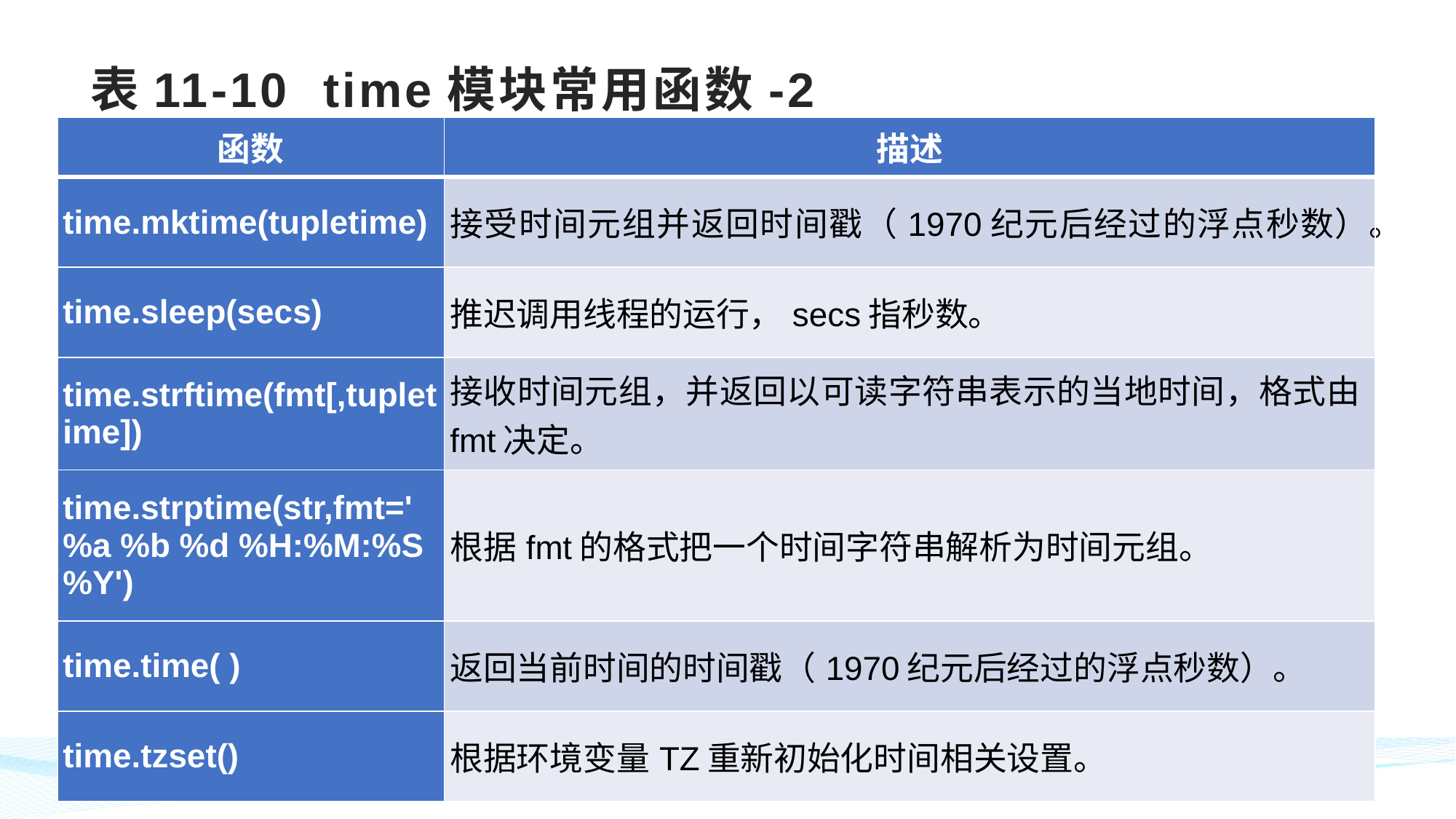

# 表11-10  time模块常用函数-2
| 函数 | 描述 |
| --- | --- |
| time.mktime(tupletime) | 接受时间元组并返回时间戳（1970纪元后经过的浮点秒数）。 |
| time.sleep(secs) | 推迟调用线程的运行，secs指秒数。 |
| time.strftime(fmt[,tupletime]) | 接收时间元组，并返回以可读字符串表示的当地时间，格式由fmt决定。 |
| time.strptime(str,fmt='%a %b %d %H:%M:%S %Y') | 根据fmt的格式把一个时间字符串解析为时间元组。 |
| time.time( ) | 返回当前时间的时间戳（1970纪元后经过的浮点秒数）。 |
| time.tzset() | 根据环境变量TZ重新初始化时间相关设置。 |